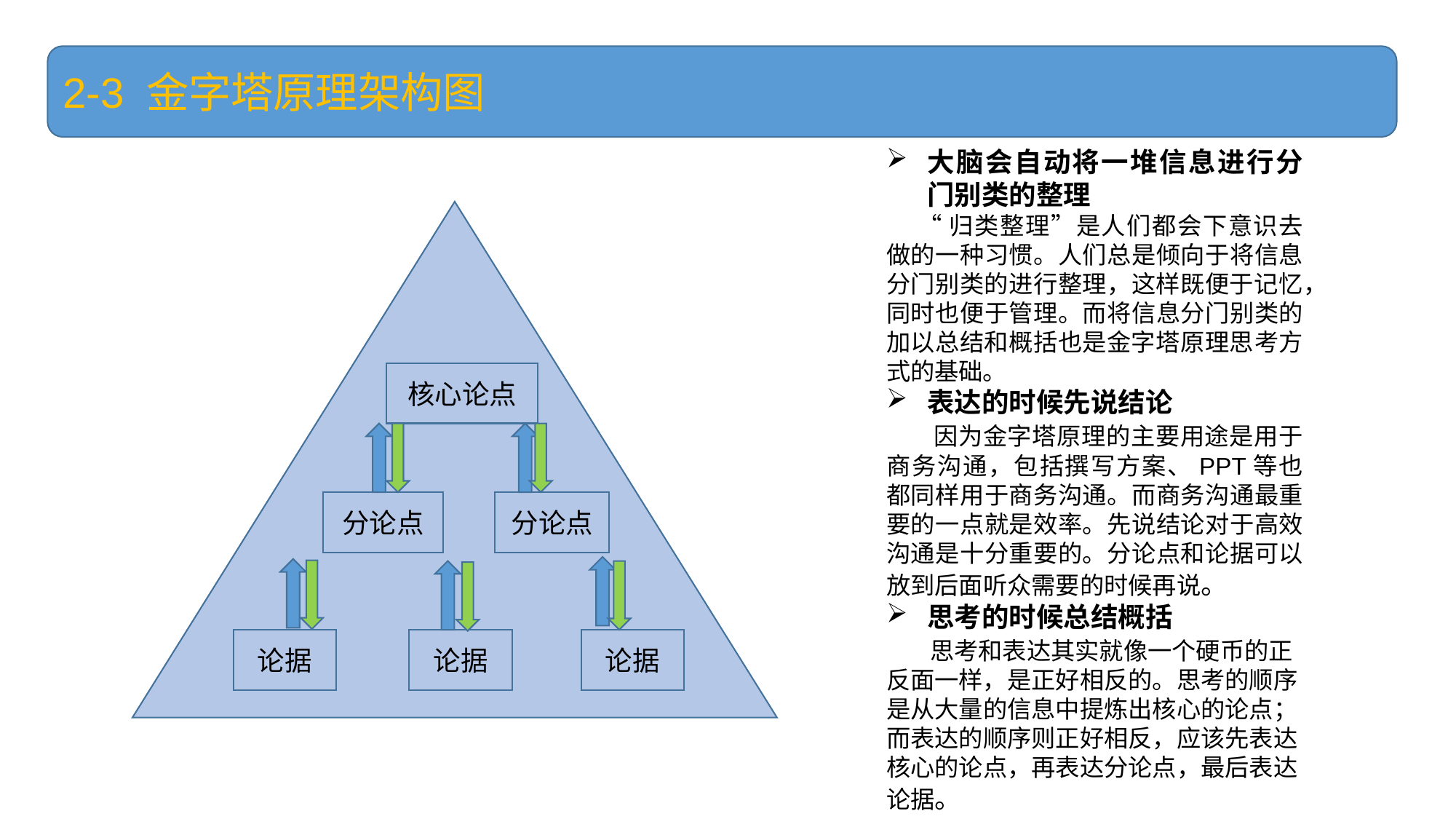

2-3 金字塔原理架构图
大脑会自动将一堆信息进行分门别类的整理
“归类整理”是人们都会下意识去做的一种习惯。人们总是倾向于将信息分门别类的进行整理，这样既便于记忆，同时也便于管理。而将信息分门别类的加以总结和概括也是金字塔原理思考方式的基础。
表达的时候先说结论
      因为金字塔原理的主要用途是用于商务沟通，包括撰写方案、PPT等也都同样用于商务沟通。而商务沟通最重要的一点就是效率。先说结论对于高效沟通是十分重要的。分论点和论据可以放到后面听众需要的时候再说。
思考的时候总结概括
      思考和表达其实就像一个硬币的正反面一样，是正好相反的。思考的顺序是从大量的信息中提炼出核心的论点；而表达的顺序则正好相反，应该先表达核心的论点，再表达分论点，最后表达论据。

核心论点

分论点
分论点

论据
论据
论据